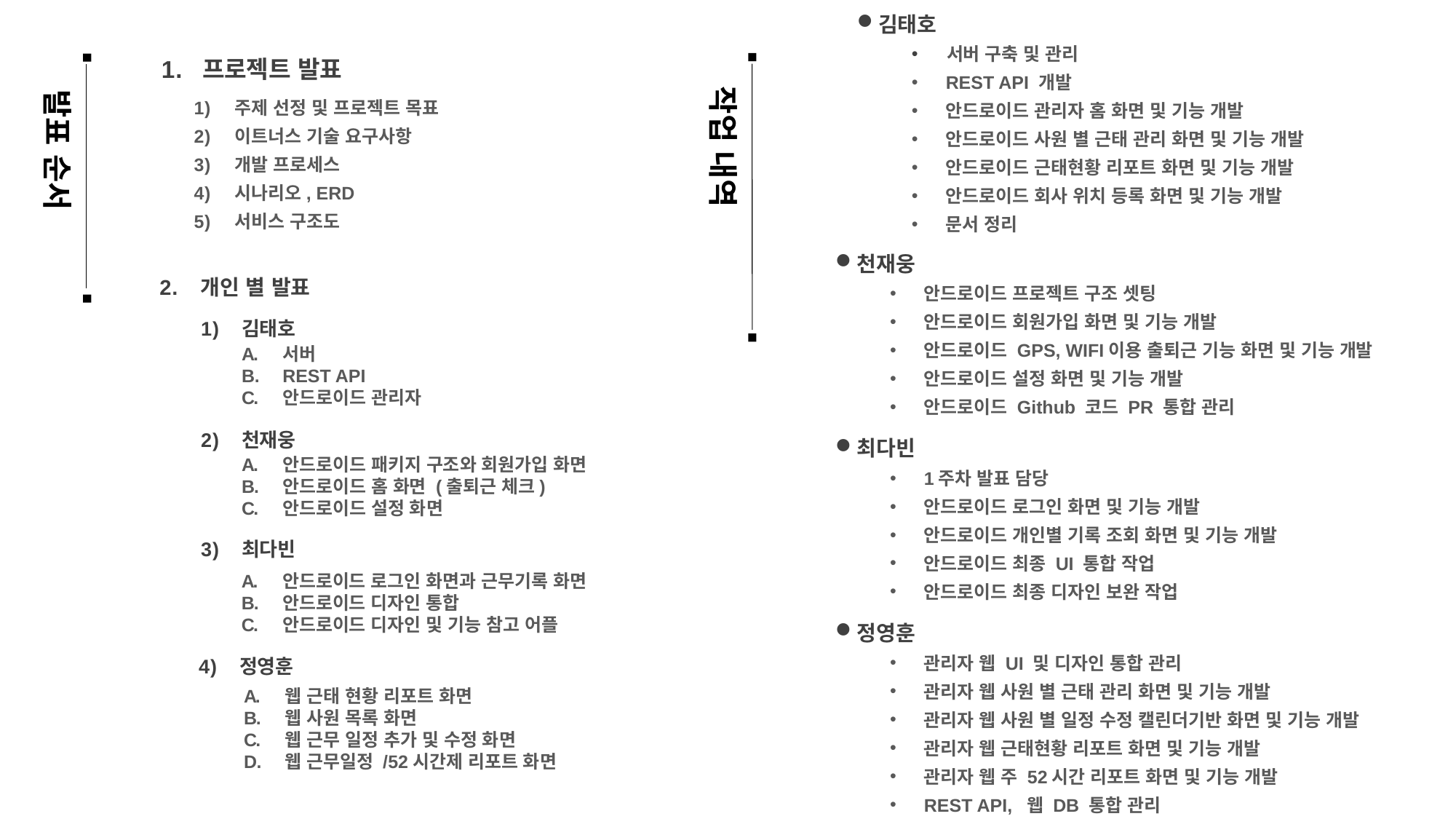

김태호
  서버 구축 및 관리
REST API 개발
안드로이드 관리자 홈 화면 및 기능 개발
안드로이드 사원 별 근태 관리 화면 및 기능 개발
안드로이드 근태현황 리포트 화면 및 기능 개발
안드로이드 회사 위치 등록 화면 및 기능 개발
문서 정리
프로젝트 발표

작업 내역
발표 순서
주제 선정 및 프로젝트 목표
이트너스 기술 요구사항
개발 프로세스
시나리오, ERD
서비스 구조도
천재웅
안드로이드 프로젝트 구조 셋팅
안드로이드 회원가입 화면 및 기능 개발
안드로이드 GPS, WIFI이용 출퇴근 기능 화면 및 기능 개발
안드로이드 설정 화면 및 기능 개발
안드로이드 Github 코드 PR 통합 관리
개인 별 발표

김태호

서버
REST API
안드로이드 관리자
천재웅
최다빈
1주차 발표 담당
안드로이드 로그인 화면 및 기능 개발
안드로이드 개인별 기록 조회 화면 및 기능 개발
안드로이드 최종 UI 통합 작업
안드로이드 최종 디자인 보완 작업
안드로이드 패키지 구조와 회원가입 화면
안드로이드 홈 화면 (출퇴근 체크)
안드로이드 설정 화면
최다빈
안드로이드 로그인 화면과 근무기록 화면
안드로이드 디자인 통합
안드로이드 디자인 및 기능 참고 어플
정영훈
관리자 웹 UI 및 디자인 통합 관리
관리자 웹 사원 별 근태 관리 화면 및 기능 개발
관리자 웹 사원 별 일정 수정 캘린더기반 화면 및 기능 개발
관리자 웹 근태현황 리포트 화면 및 기능 개발
관리자 웹 주 52시간 리포트 화면 및 기능 개발
REST API,  웹 DB 통합 관리
정영훈
웹 근태 현황 리포트 화면
웹 사원 목록 화면
웹 근무 일정 추가 및 수정 화면
웹 근무일정 /52시간제 리포트 화면